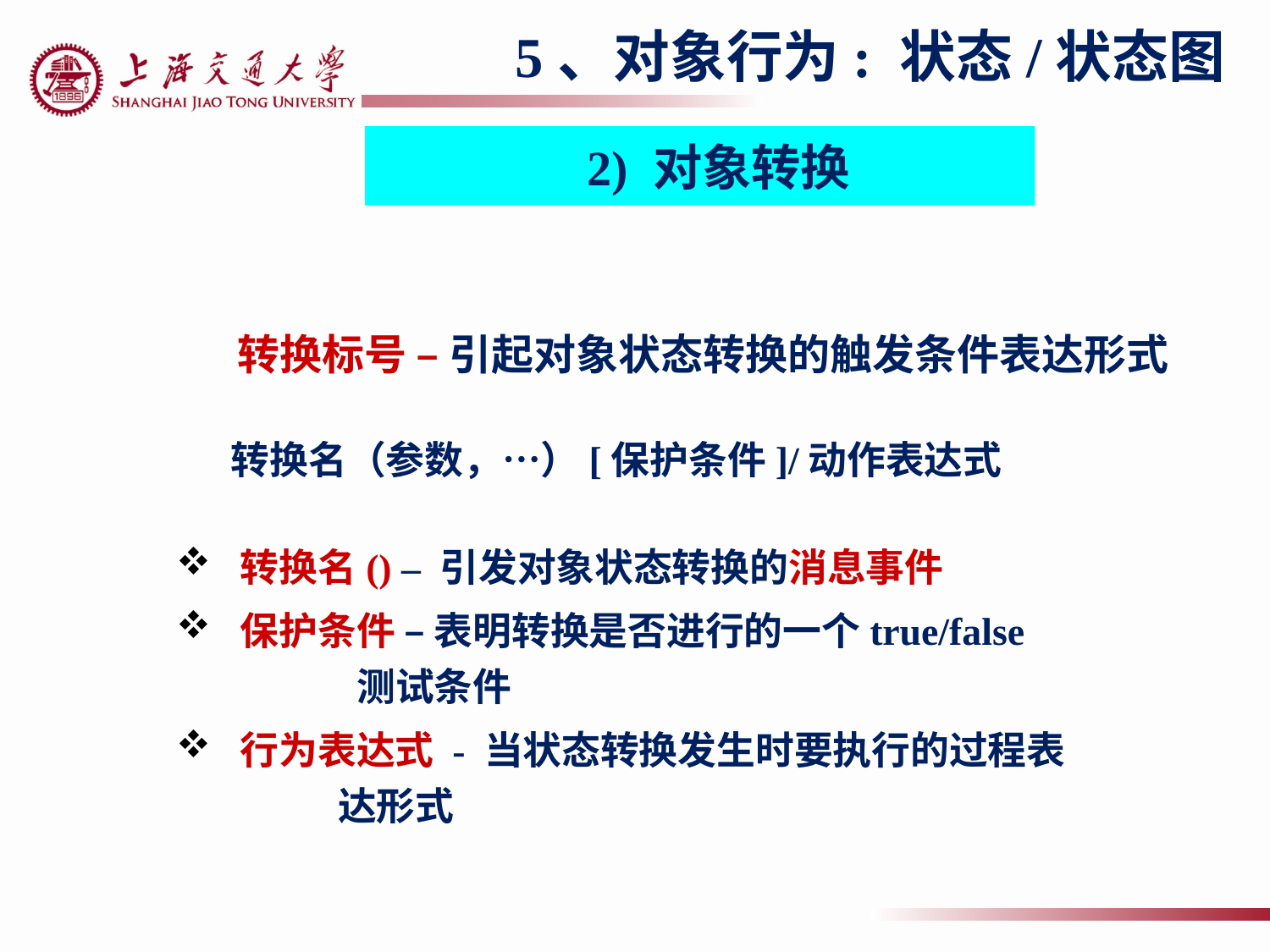

5、对象行为: 状态/状态图
2) 对象转换
# 转换标号 – 引起对象状态转换的触发条件表达形式
转换名（参数，…）[保护条件]/动作表达式
转换名() – 引发对象状态转换的消息事件
保护条件 – 表明转换是否进行的一个true/false
           测试条件
行为表达式 - 当状态转换发生时要执行的过程表
           达形式